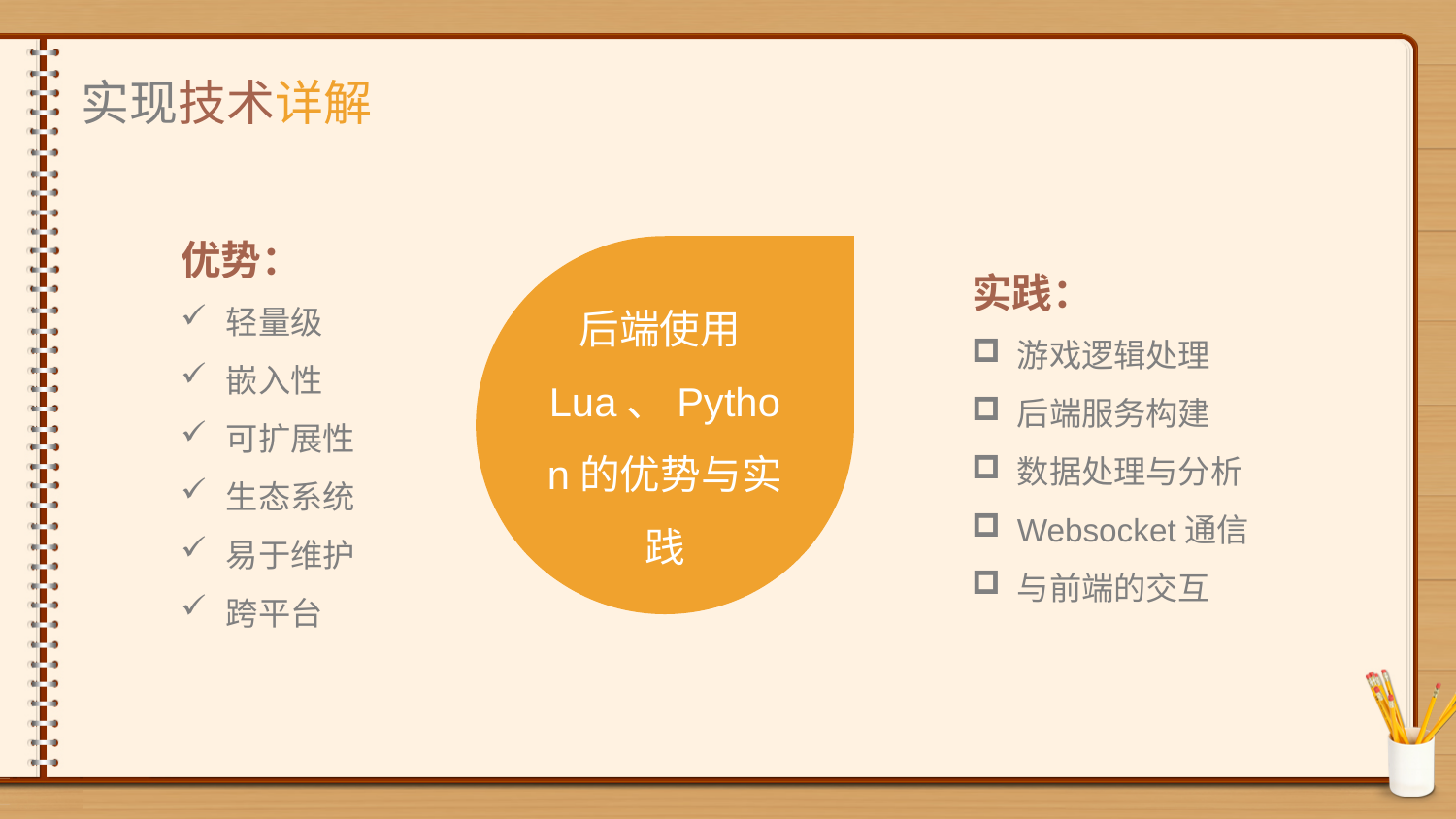

实现技术详解
优势：
轻量级
嵌入性
可扩展性
生态系统
易于维护
跨平台
后端使用Lua、Python的优势与实践
实践：
游戏逻辑处理
后端服务构建
数据处理与分析
Websocket通信
与前端的交互